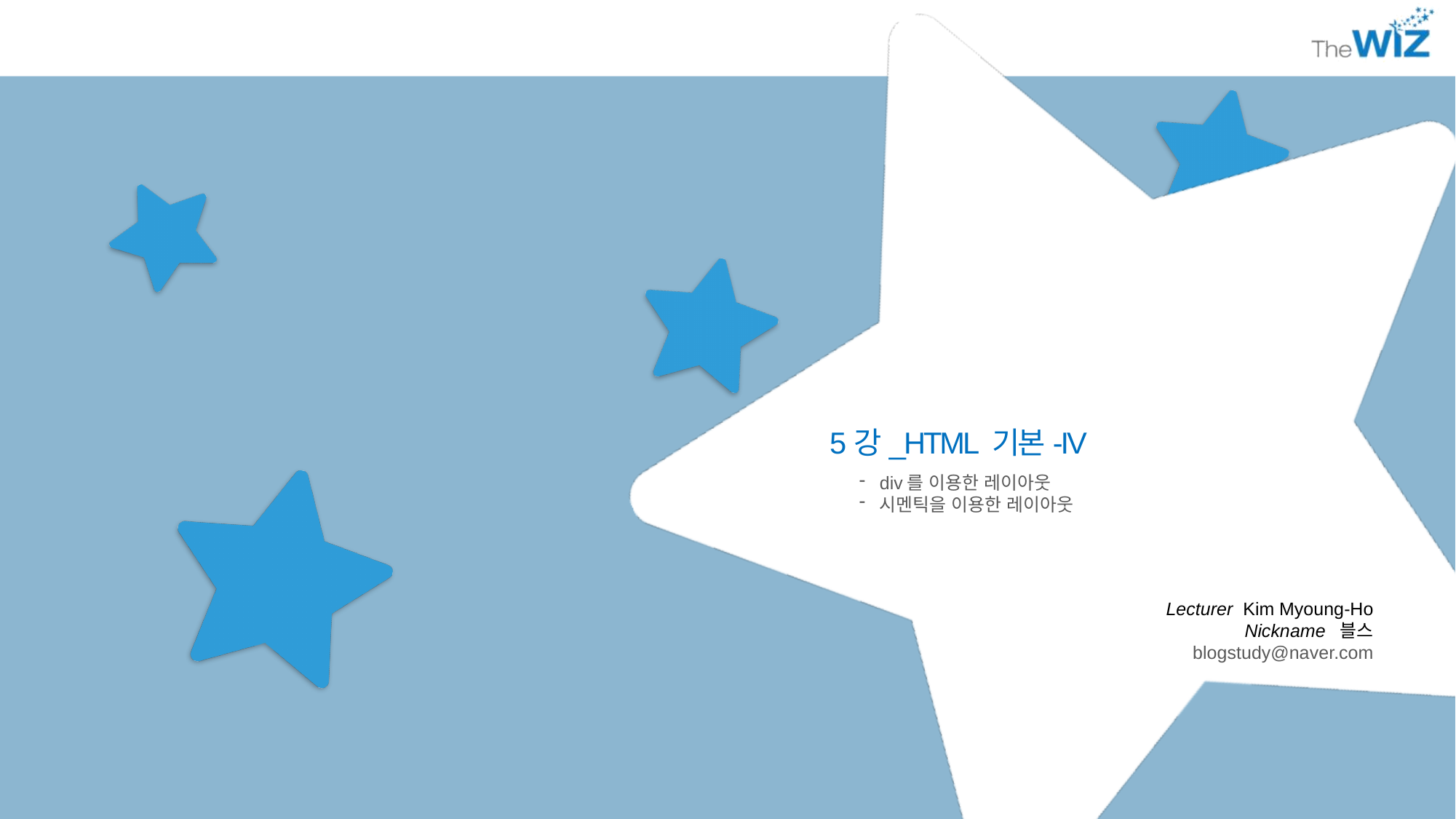

5강_HTML 기본-IV
div를 이용한 레이아웃
시멘틱을 이용한 레이아웃
Lecturer  Kim Myoung-Ho
Nickname  블스
blogstudy@naver.com